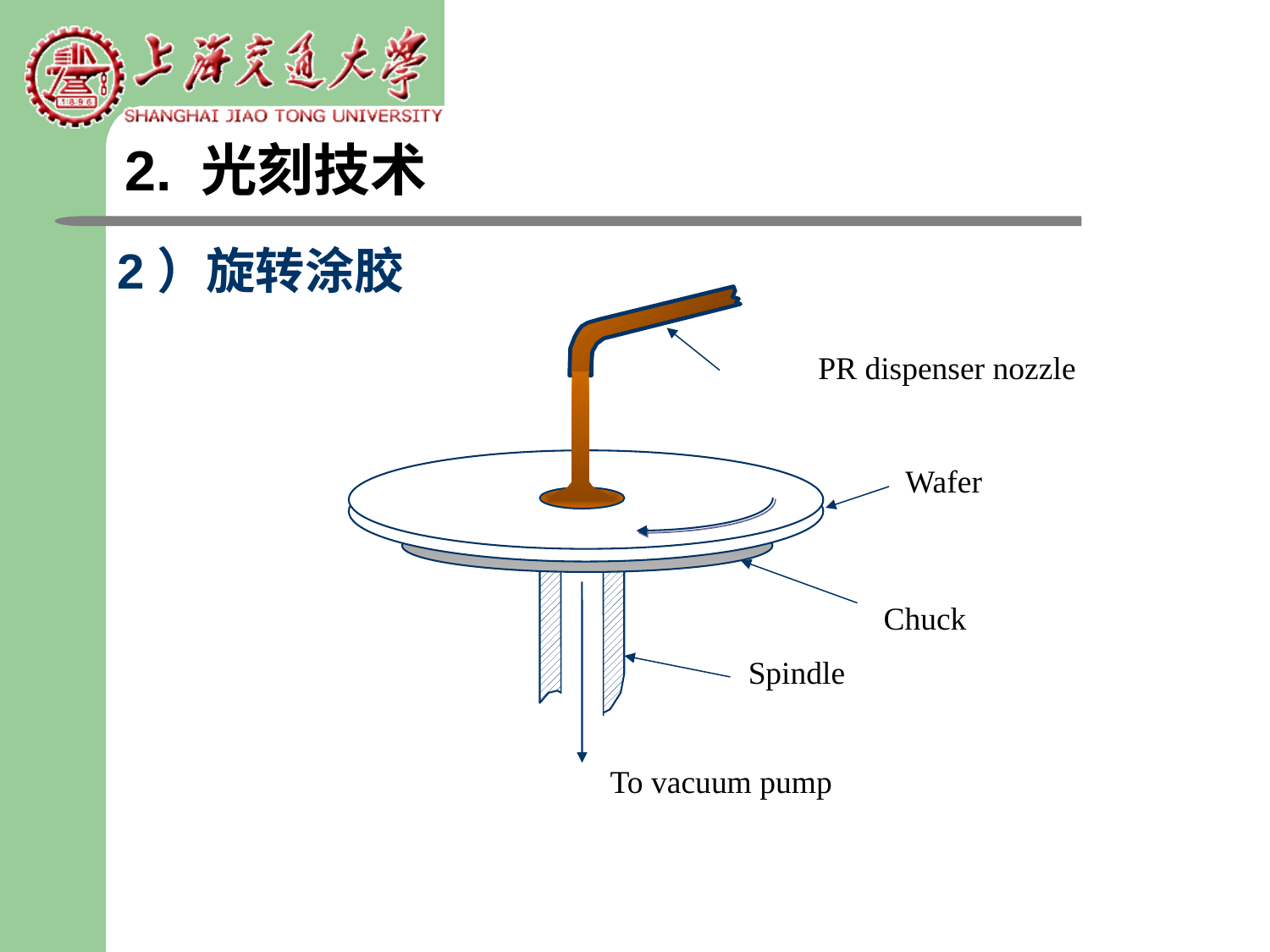

2. 光刻技术
# 2）旋转涂胶

PR dispenser nozzle

Wafer

Chuck
Spindle

To vacuum pump